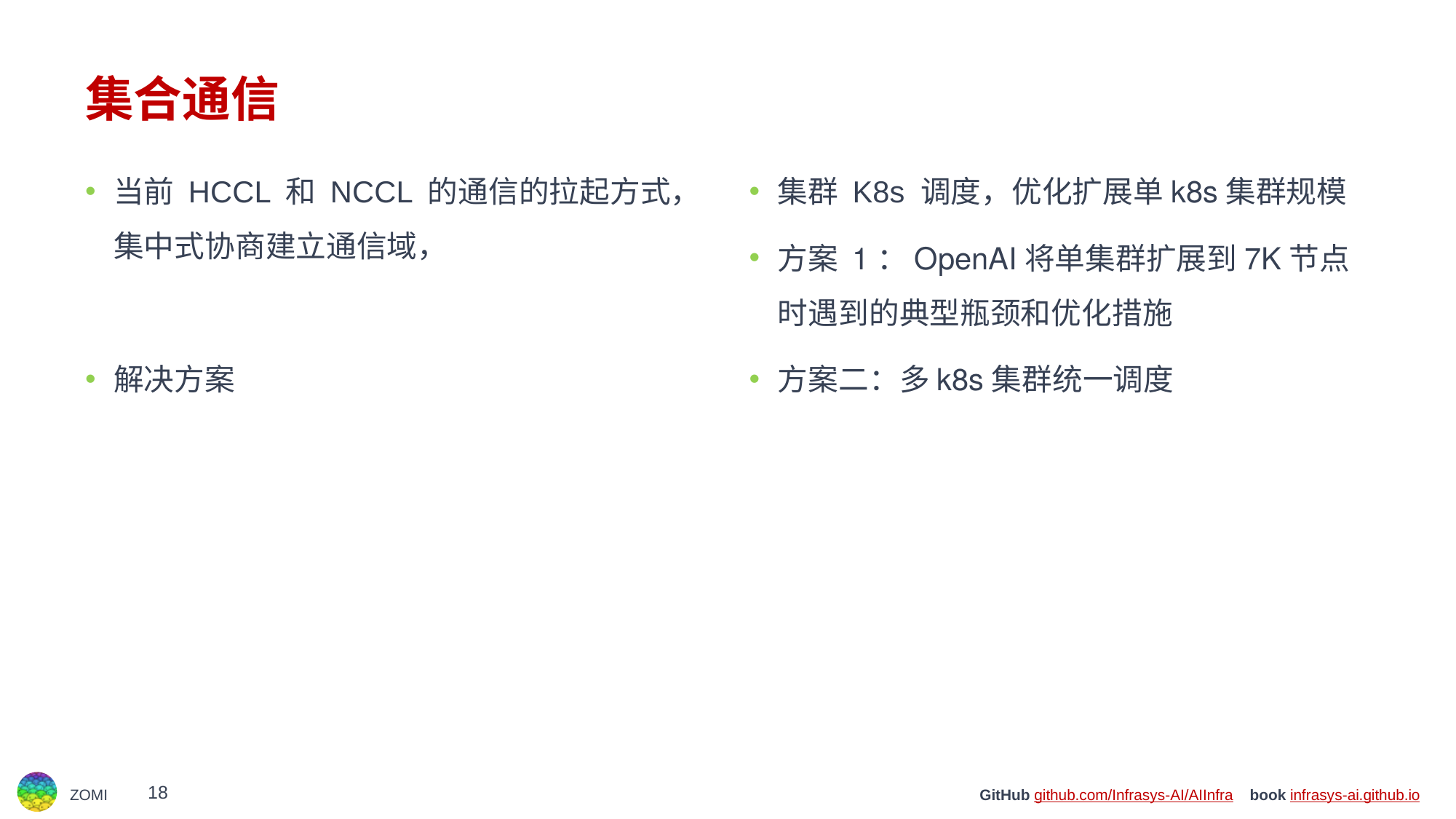

# 集合通信
当前 HCCL 和 NCCL 的通信的拉起方式，集中式协商建立通信域，

解决方案
集群 K8s 调度，优化扩展单k8s集群规模
方案 1：OpenAI将单集群扩展到7K节点时遇到的典型瓶颈和优化措施
方案二：多k8s集群统一调度